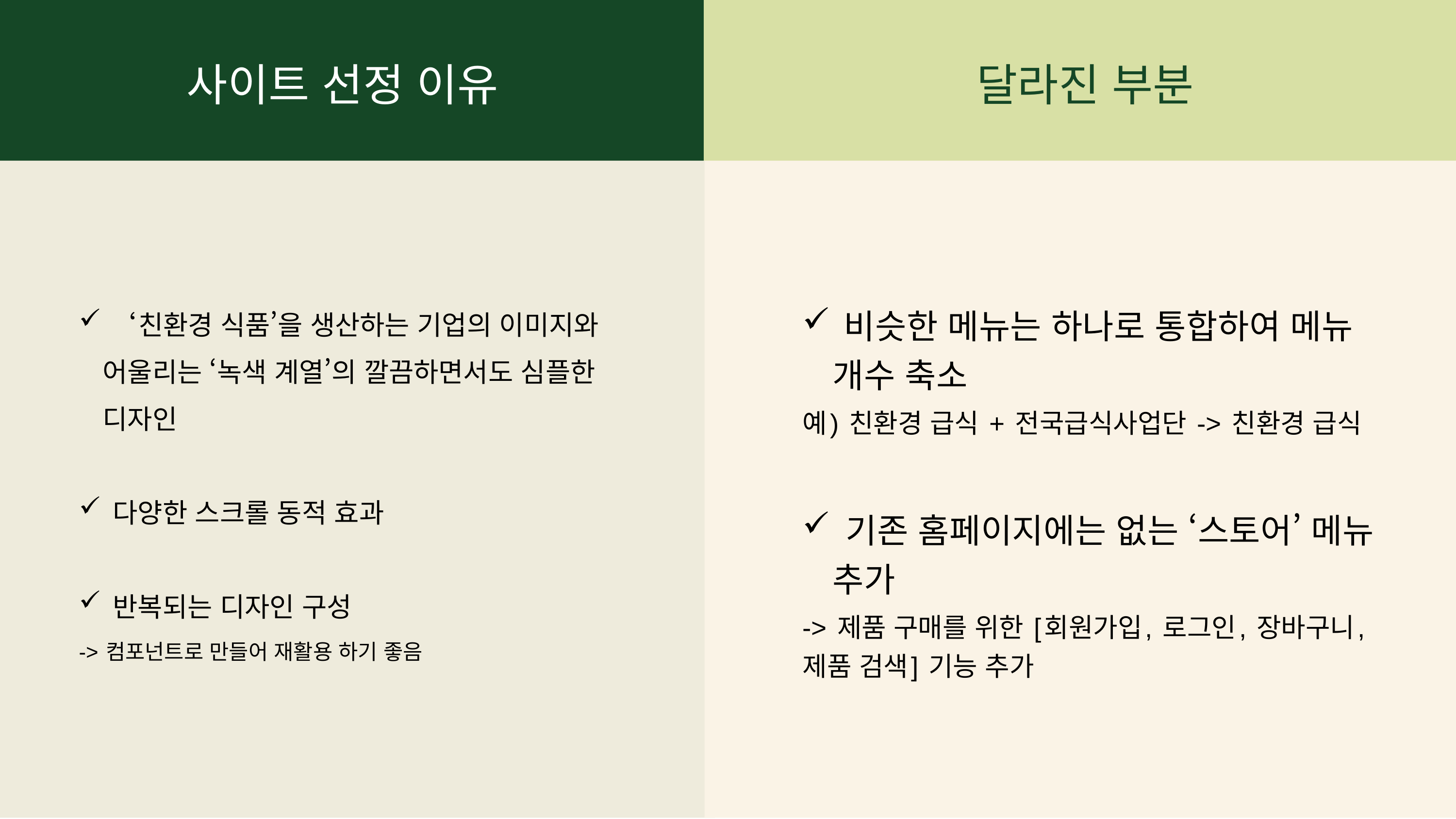

# 사이트 선정 이유
달라진 부분

 비슷한 메뉴는 하나로 통합하여 메뉴 개수 축소
예) 친환경 급식 + 전국급식사업단 -> 친환경 급식

 기존 홈페이지에는 없는 ‘스토어’ 메뉴 추가
-> 제품 구매를 위한 [회원가입, 로그인, 장바구니, 제품 검색] 기능 추가

 ‘친환경 식품’을 생산하는 기업의 이미지와 어울리는 ‘녹색 계열’의 깔끔하면서도 심플한 디자인

 다양한 스크롤 동적 효과

 반복되는 디자인 구성
-> 컴포넌트로 만들어 재활용 하기 좋음